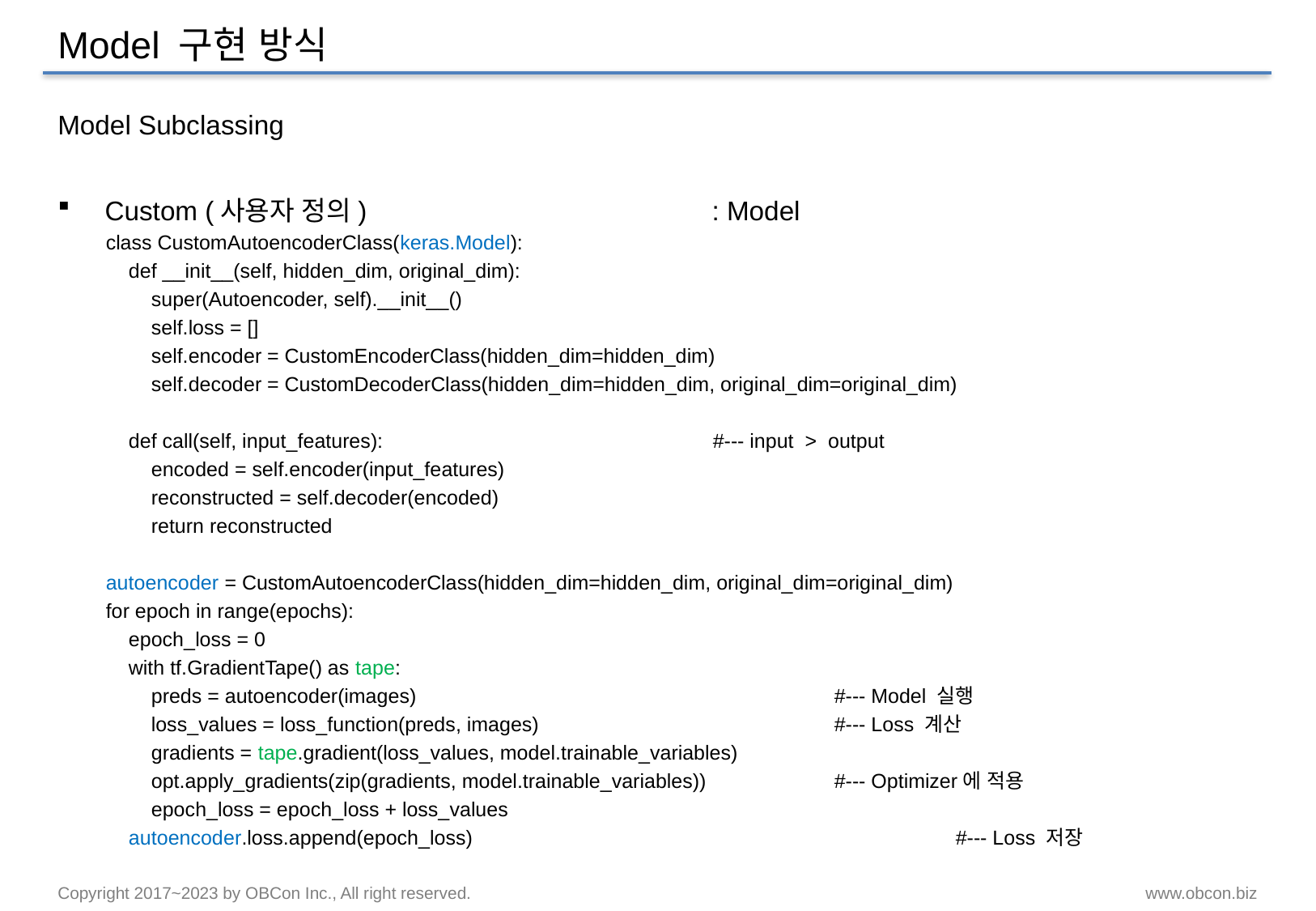

# Model 구현 방식
Model Subclassing
Custom (사용자 정의)			: Model
class CustomAutoencoderClass(keras.Model):
    def __init__(self, hidden_dim, original_dim):
        super(Autoencoder, self).__init__()
        self.loss = []
        self.encoder = CustomEncoderClass(hidden_dim=hidden_dim)
        self.decoder = CustomDecoderClass(hidden_dim=hidden_dim, original_dim=original_dim)

    def call(self, input_features):			#--- input  >  output
        encoded = self.encoder(input_features)
        reconstructed = self.decoder(encoded)
        return reconstructed

autoencoder = CustomAutoencoderClass(hidden_dim=hidden_dim, original_dim=original_dim)
for epoch in range(epochs):
    epoch_loss = 0
    with tf.GradientTape() as tape:
        preds = autoencoder(images)				#--- Model 실행
        loss_values = loss_function(preds, images)			#--- Loss 계산
        gradients = tape.gradient(loss_values, model.trainable_variables)
        opt.apply_gradients(zip(gradients, model.trainable_variables))		#--- Optimizer에 적용
        epoch_loss = epoch_loss + loss_values
    autoencoder.loss.append(epoch_loss)				#--- Loss 저장